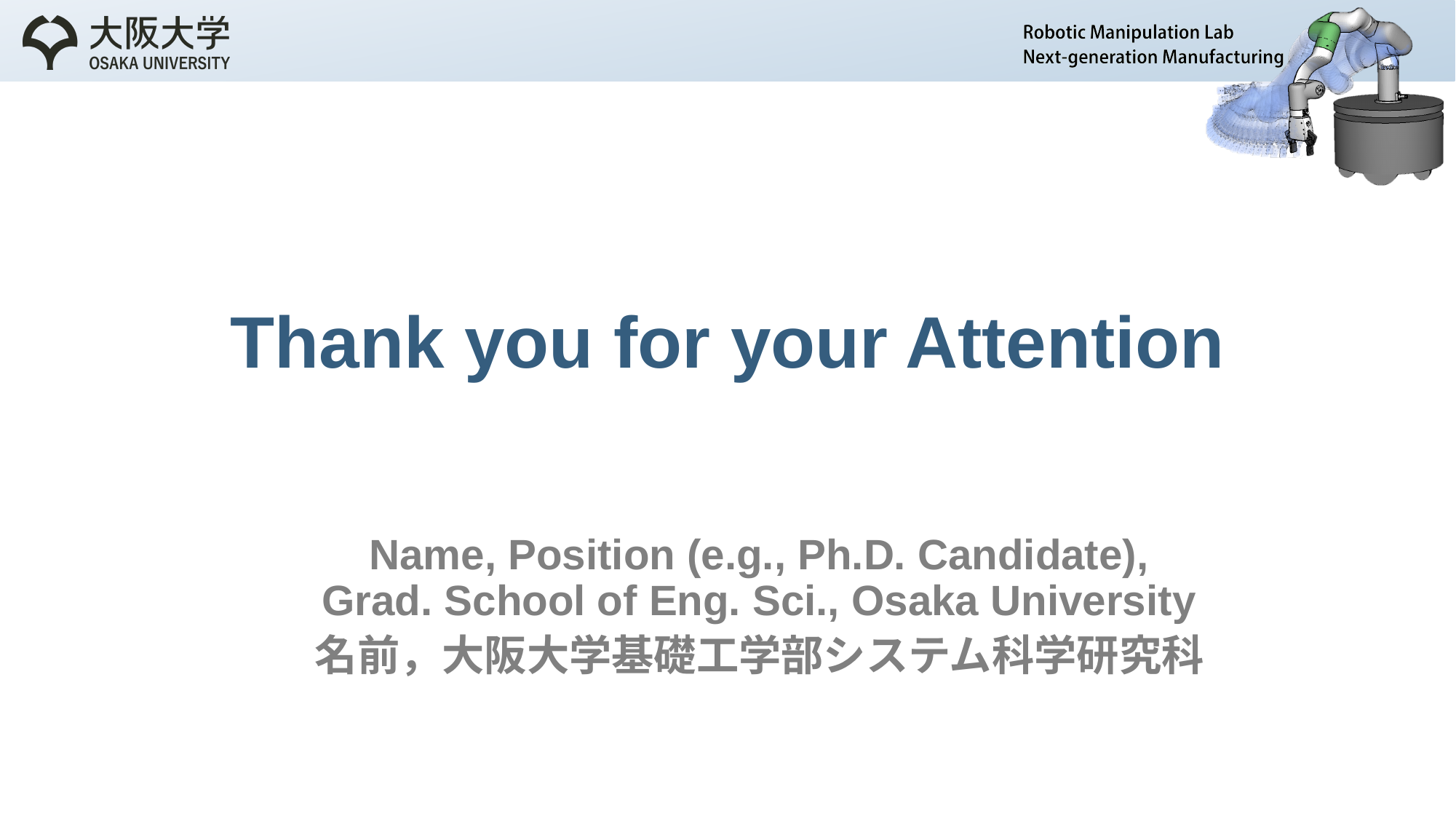

Thank you for your Attention
Name, Position (e.g., Ph.D. Candidate),
Grad. School of Eng. Sci., Osaka University

名前，大阪大学基礎工学部システム科学研究科